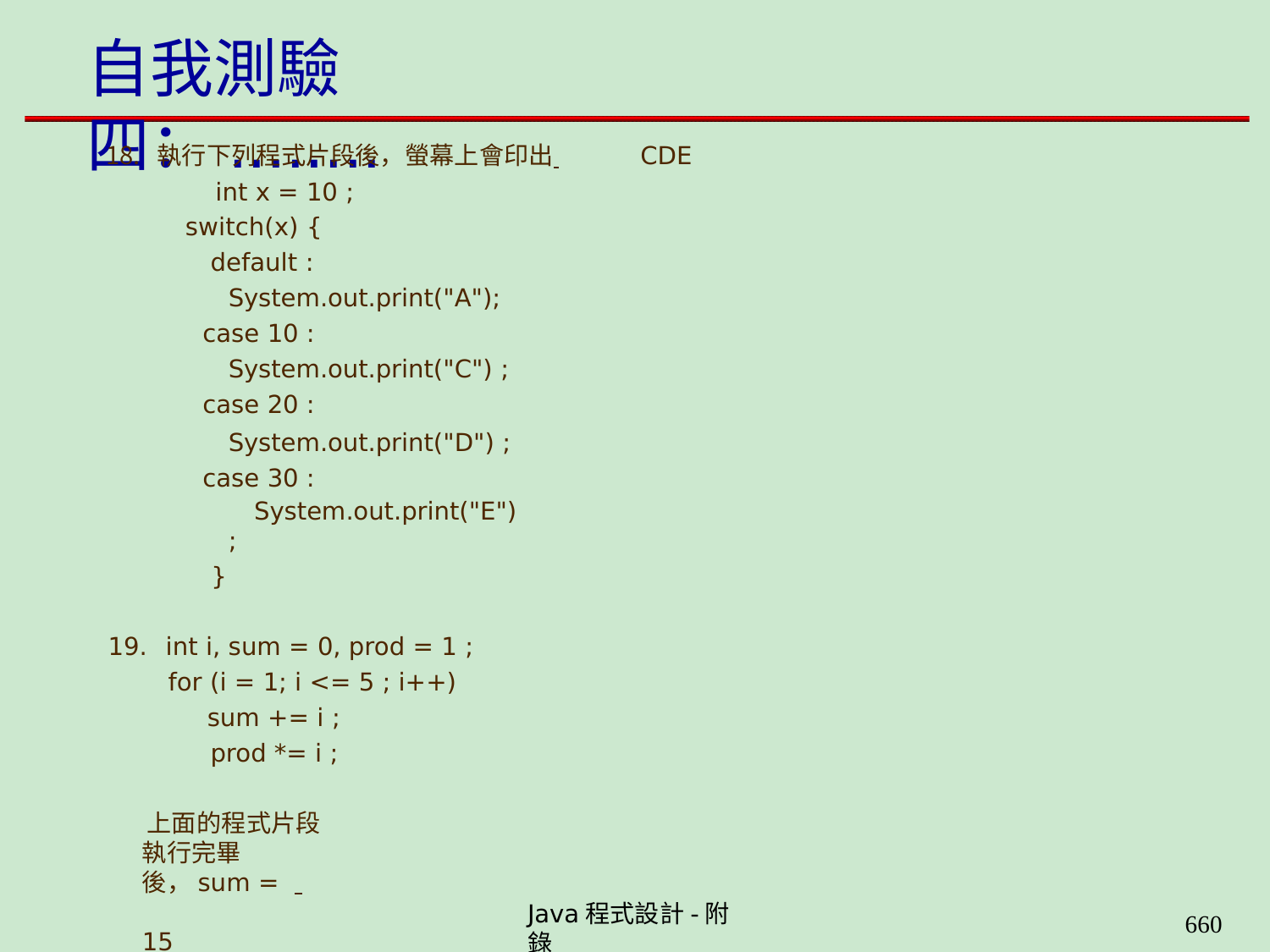

# 自我測驗四：........
執行下列程式片段後，螢幕上會印出 	CDE 	 int x = 10 ;
switch(x) {  default :
System.out.print("A");  case 10 :
System.out.print("C") ;  case 20 :
System.out.print("D") ;  case 30 :
System.out.print("E") ;
}

int i, sum = 0, prod = 1 ;
for (i = 1; i <= 5 ; i++)
sum += i ;  prod *= i ;

上面的程式片段執行完畢後，sum =   	15  	,  prod =  	6  	。
Java程式設計-附錄
660